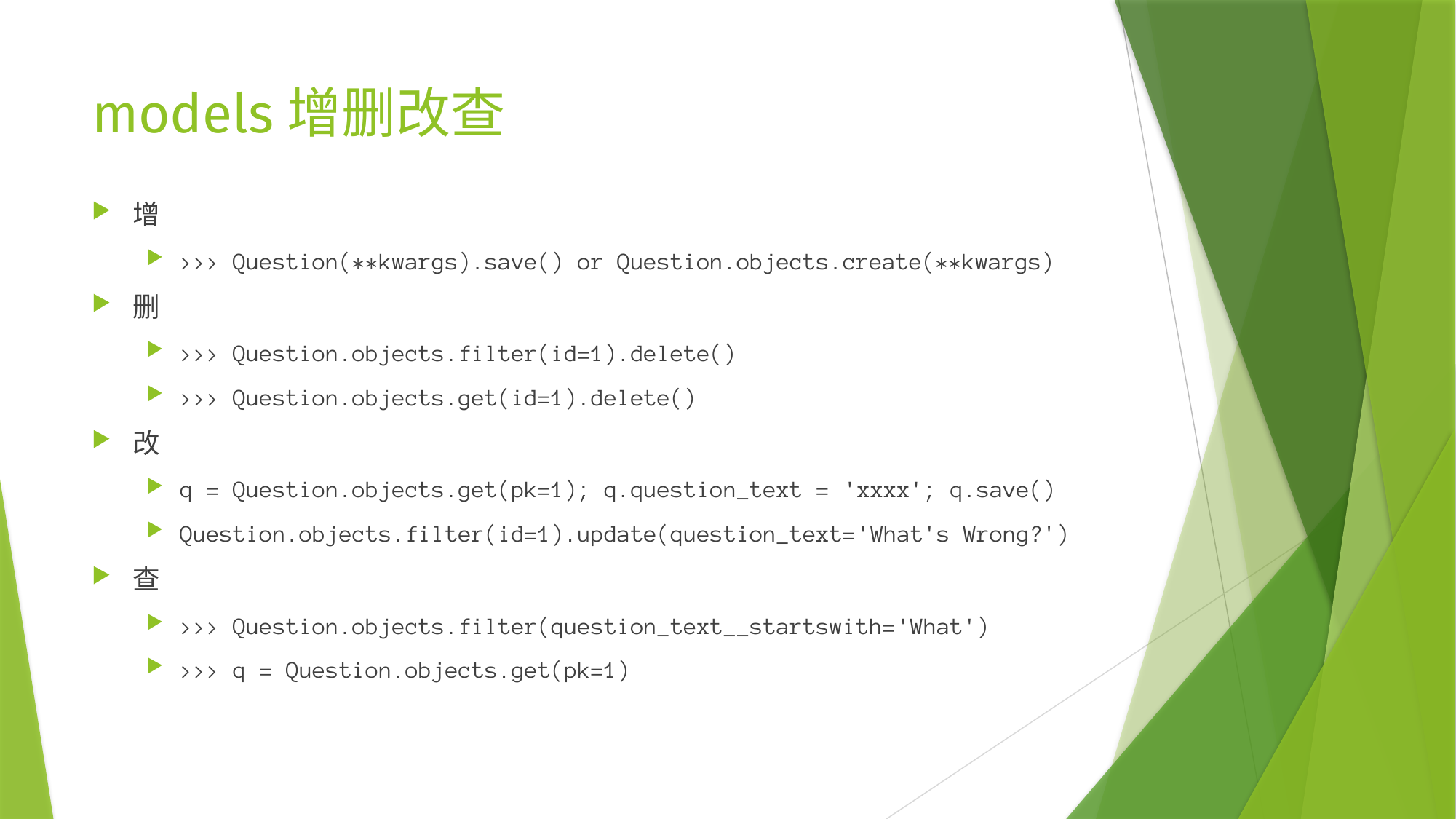

# models增删改查
增
>>> Question(**kwargs).save() or Question.objects.create(**kwargs)
删
>>> Question.objects.filter(id=1).delete()
>>> Question.objects.get(id=1).delete()
改
q = Question.objects.get(pk=1); q.question_text = 'xxxx'; q.save()
Question.objects.filter(id=1).update(question_text='What's Wrong?')
查
>>> Question.objects.filter(question_text__startswith='What')
>>> q = Question.objects.get(pk=1)